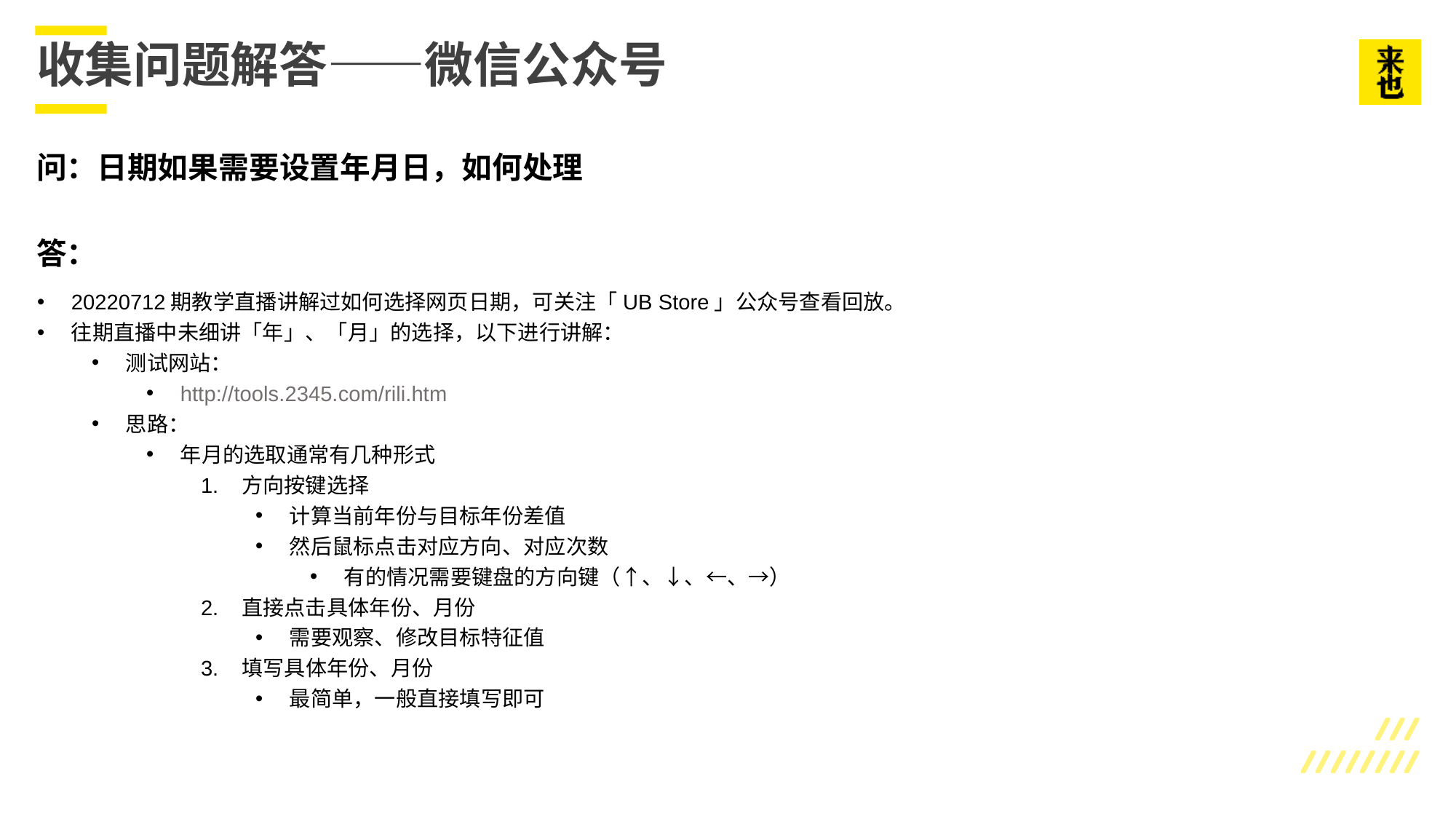

# 收集问题解答——微信公众号
问：日期如果需要设置年月日，如何处理
答：
20220712期教学直播讲解过如何选择网页日期，可关注「UB Store」公众号查看回放。
往期直播中未细讲「年」、「月」的选择，以下进行讲解：
测试网站：
http://tools.2345.com/rili.htm
思路：
年月的选取通常有几种形式
方向按键选择
计算当前年份与目标年份差值
然后鼠标点击对应方向、对应次数
有的情况需要键盘的方向键（↑、↓、←、→）
直接点击具体年份、月份
需要观察、修改目标特征值
填写具体年份、月份
最简单，一般直接填写即可